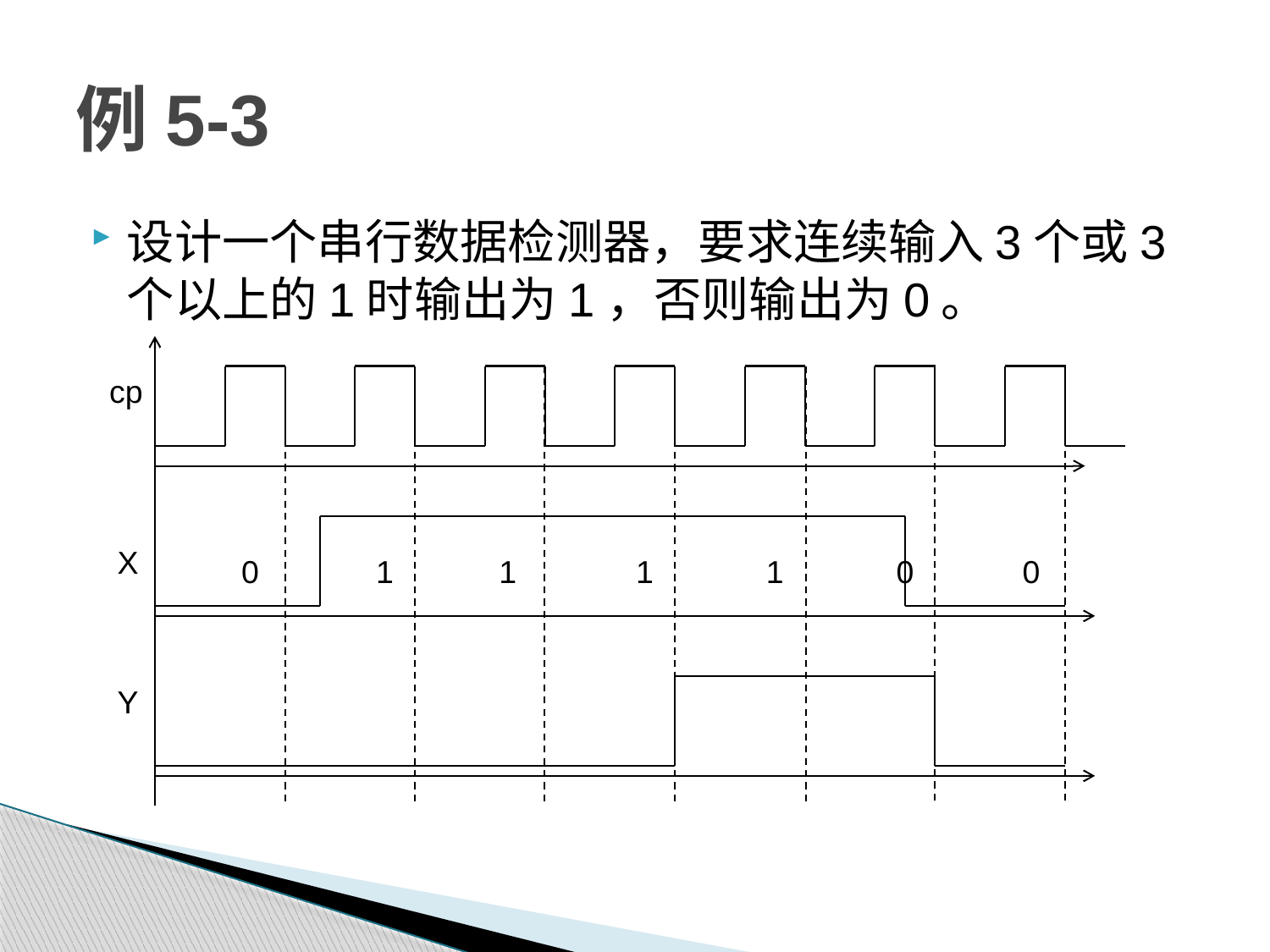

# 例5-3
设计一个串行数据检测器，要求连续输入3个或3个以上的1时输出为1，否则输出为0。
cp
X
0
0
0
1
1
1
1
Y